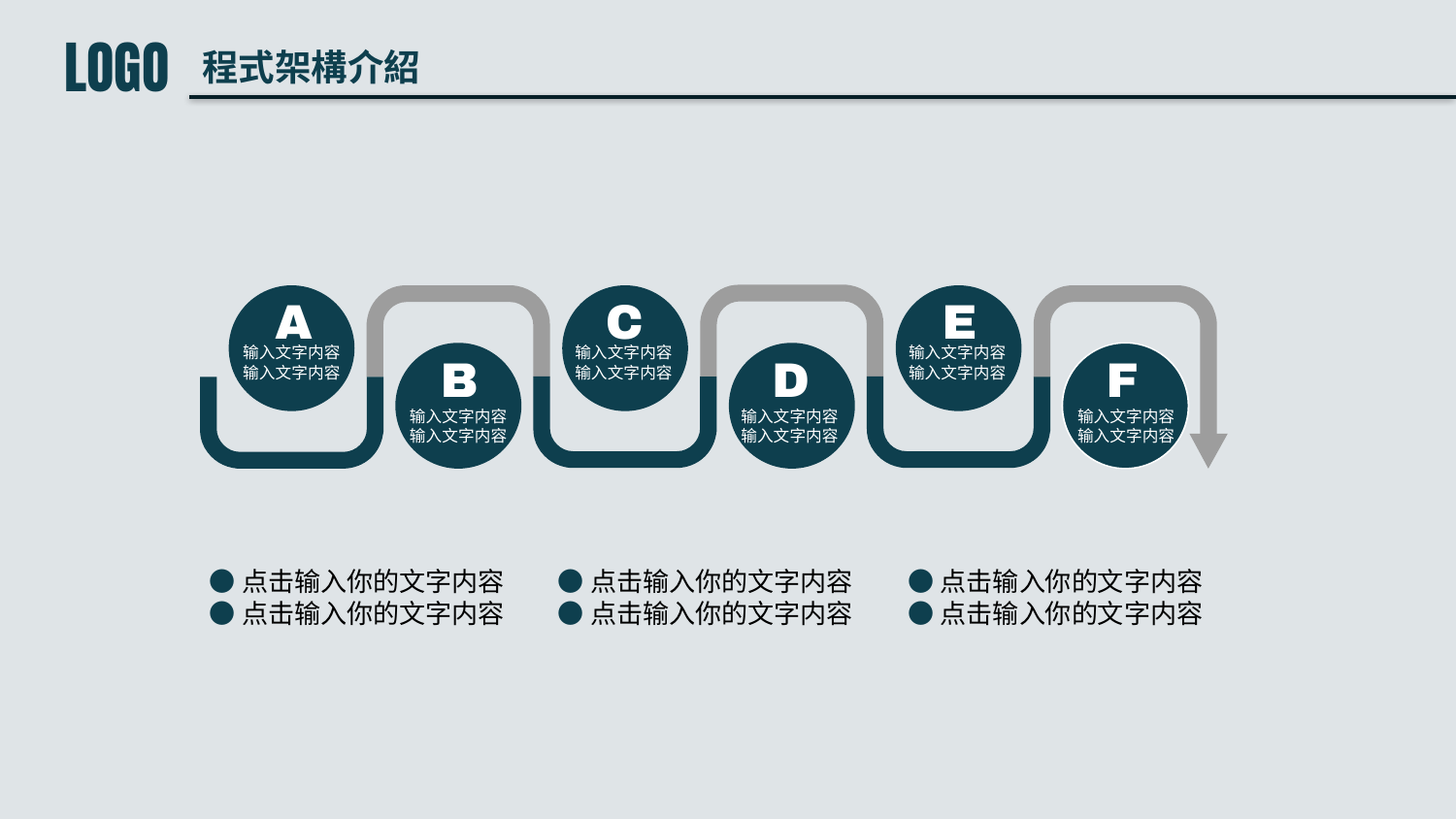

A

输入文字内容
输入文字内容
C

输入文字内容
输入文字内容
E

输入文字内容
输入文字内容

B

输入文字内容
输入文字内容
D

输入文字内容
输入文字内容
F

输入文字内容
输入文字内容

●点击输入你的文字内容
●点击输入你的文字内容
●点击输入你的文字内容
●点击输入你的文字内容
●点击输入你的文字内容
●点击输入你的文字内容